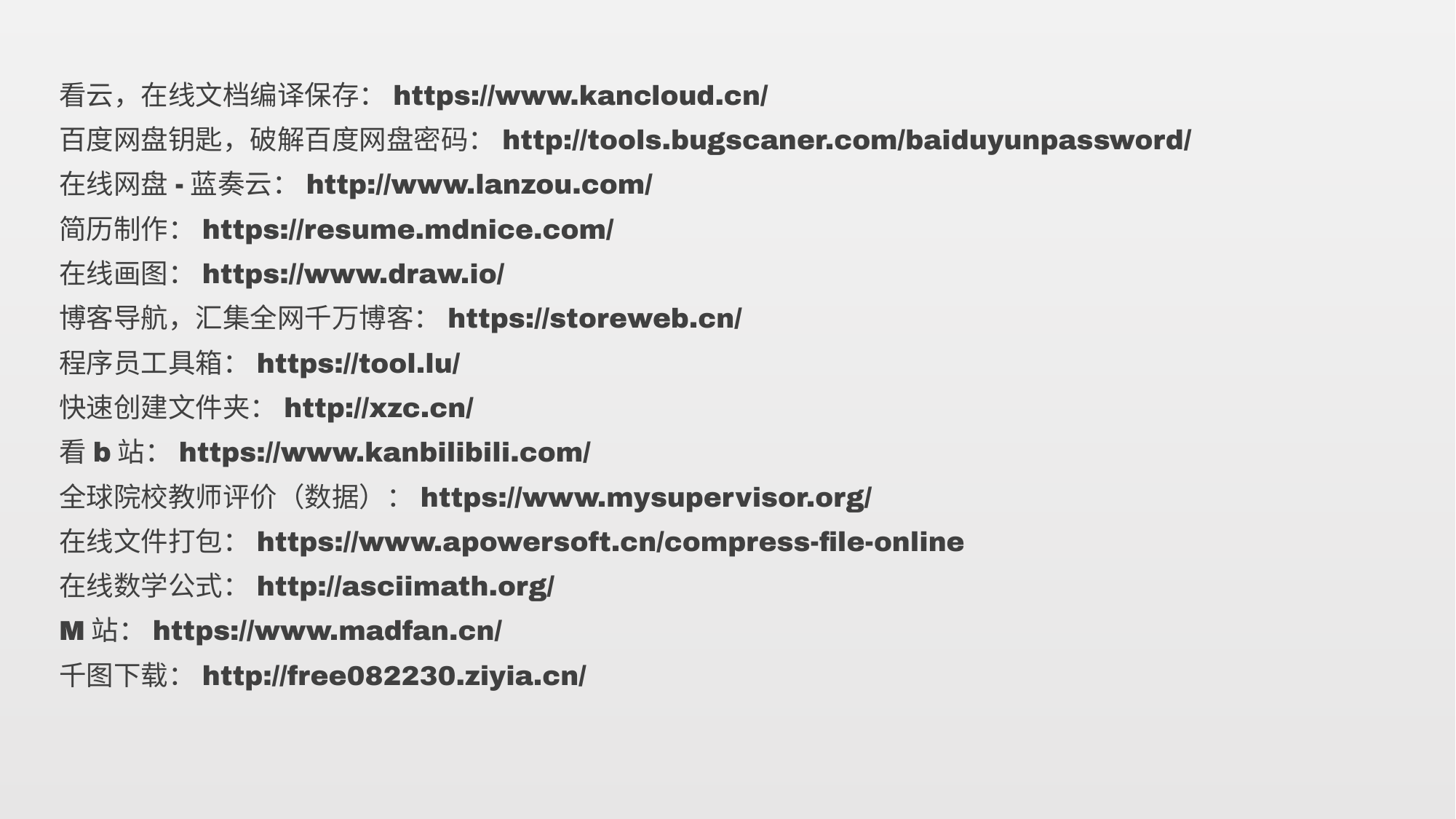

看云，在线文档编译保存：https://www.kancloud.cn/
百度网盘钥匙，破解百度网盘密码：http://tools.bugscaner.com/baiduyunpassword/
在线网盘-蓝奏云：http://www.lanzou.com/
简历制作：https://resume.mdnice.com/
在线画图：https://www.draw.io/
博客导航，汇集全网千万博客：https://storeweb.cn/
程序员工具箱：https://tool.lu/
快速创建文件夹：http://xzc.cn/
看b站：https://www.kanbilibili.com/
全球院校教师评价（数据）：https://www.mysupervisor.org/
在线文件打包：https://www.apowersoft.cn/compress-file-online
在线数学公式：http://asciimath.org/
M站：https://www.madfan.cn/
千图下载：http://free082230.ziyia.cn/